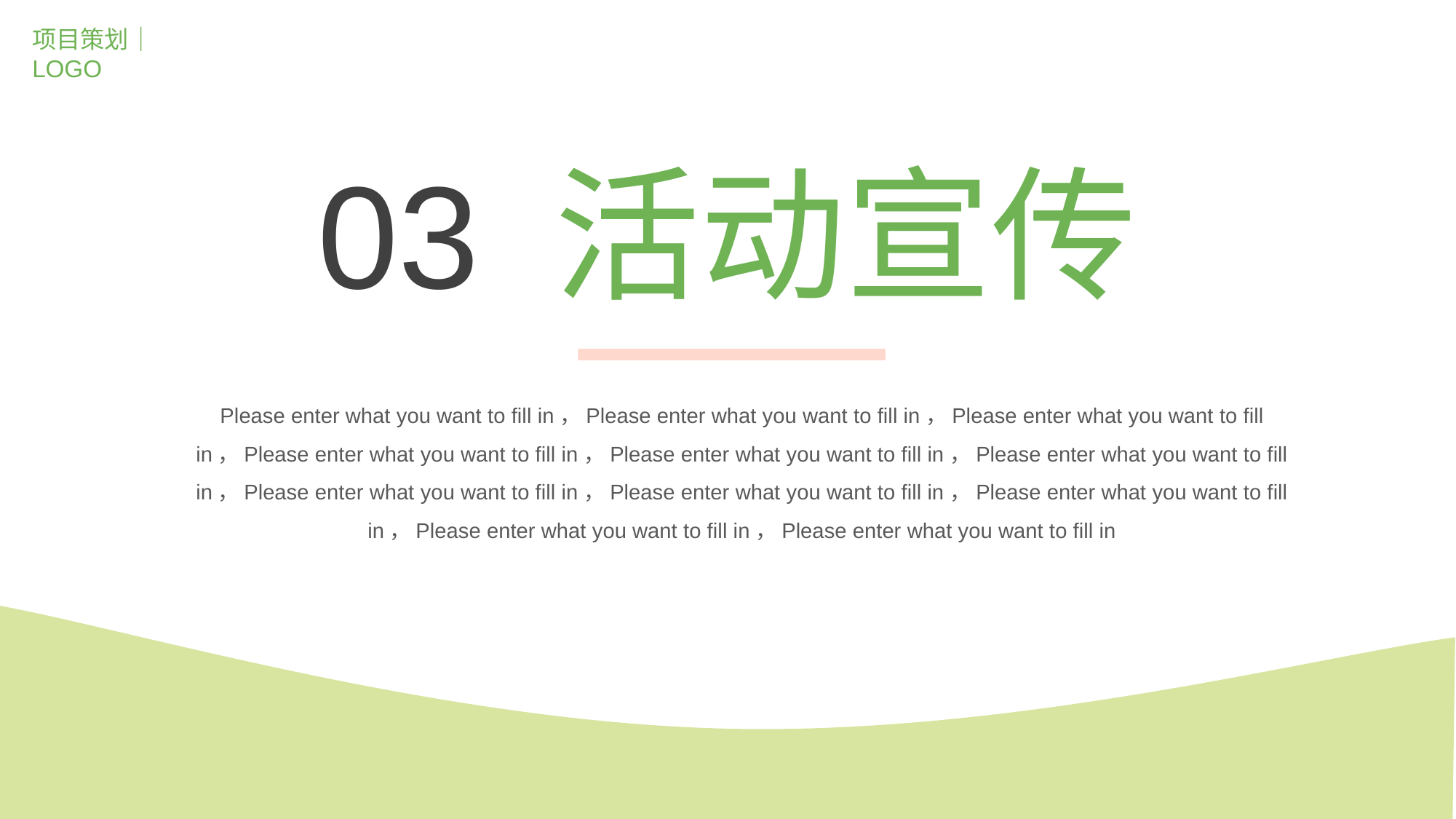

项目策划｜LOGO
03 活动宣传

Please enter what you want to fill in，Please enter what you want to fill in，Please enter what you want to fill in，Please enter what you want to fill in，Please enter what you want to fill in，Please enter what you want to fill in，Please enter what you want to fill in，Please enter what you want to fill in，Please enter what you want to fill in，Please enter what you want to fill in，Please enter what you want to fill in